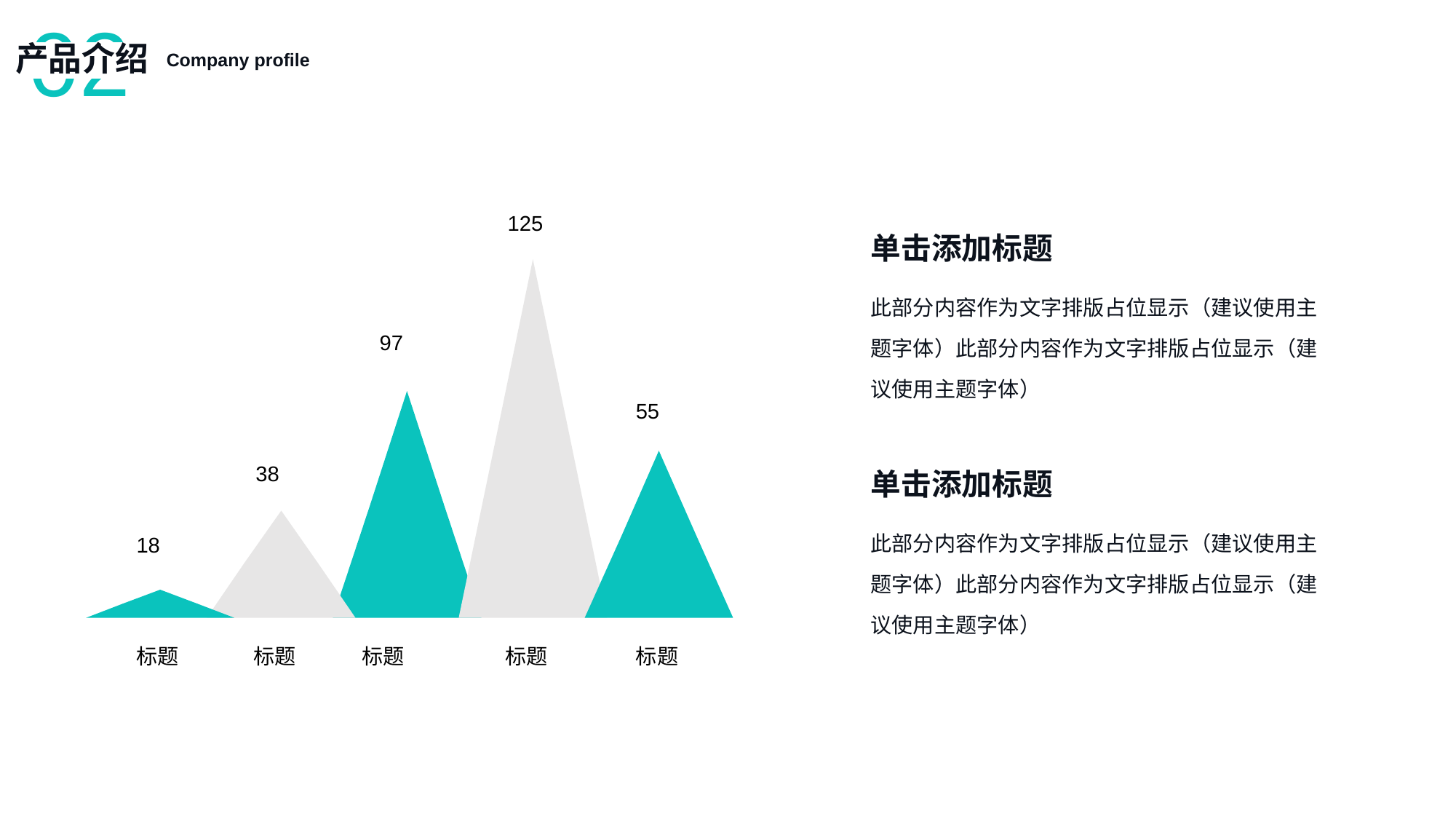

02
产品介绍
Company profile
125

97

55

38

18

标题
标题
标题
标题
标题
单击添加标题
此部分内容作为文字排版占位显示（建议使用主题字体）此部分内容作为文字排版占位显示（建议使用主题字体）
单击添加标题
此部分内容作为文字排版占位显示（建议使用主题字体）此部分内容作为文字排版占位显示（建议使用主题字体）